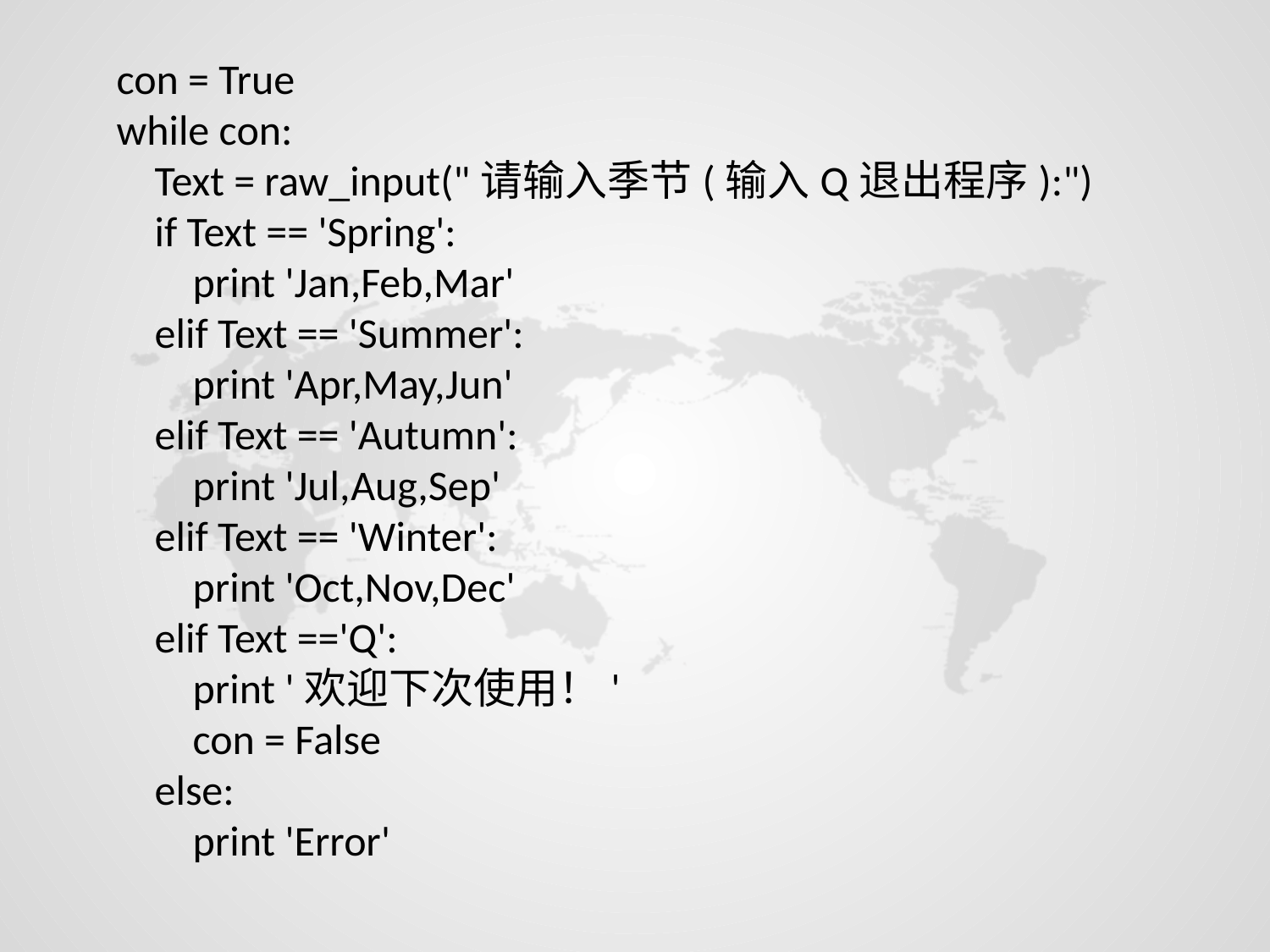

con = True
while con:
    Text = raw_input("请输入季节(输入Q退出程序):")
    if Text == 'Spring':
        print 'Jan,Feb,Mar'
    elif Text == 'Summer':
        print 'Apr,May,Jun'
    elif Text == 'Autumn':
        print 'Jul,Aug,Sep'
    elif Text == 'Winter':
        print 'Oct,Nov,Dec'
    elif Text =='Q':
        print '欢迎下次使用！'
        con = False
    else:
        print 'Error'